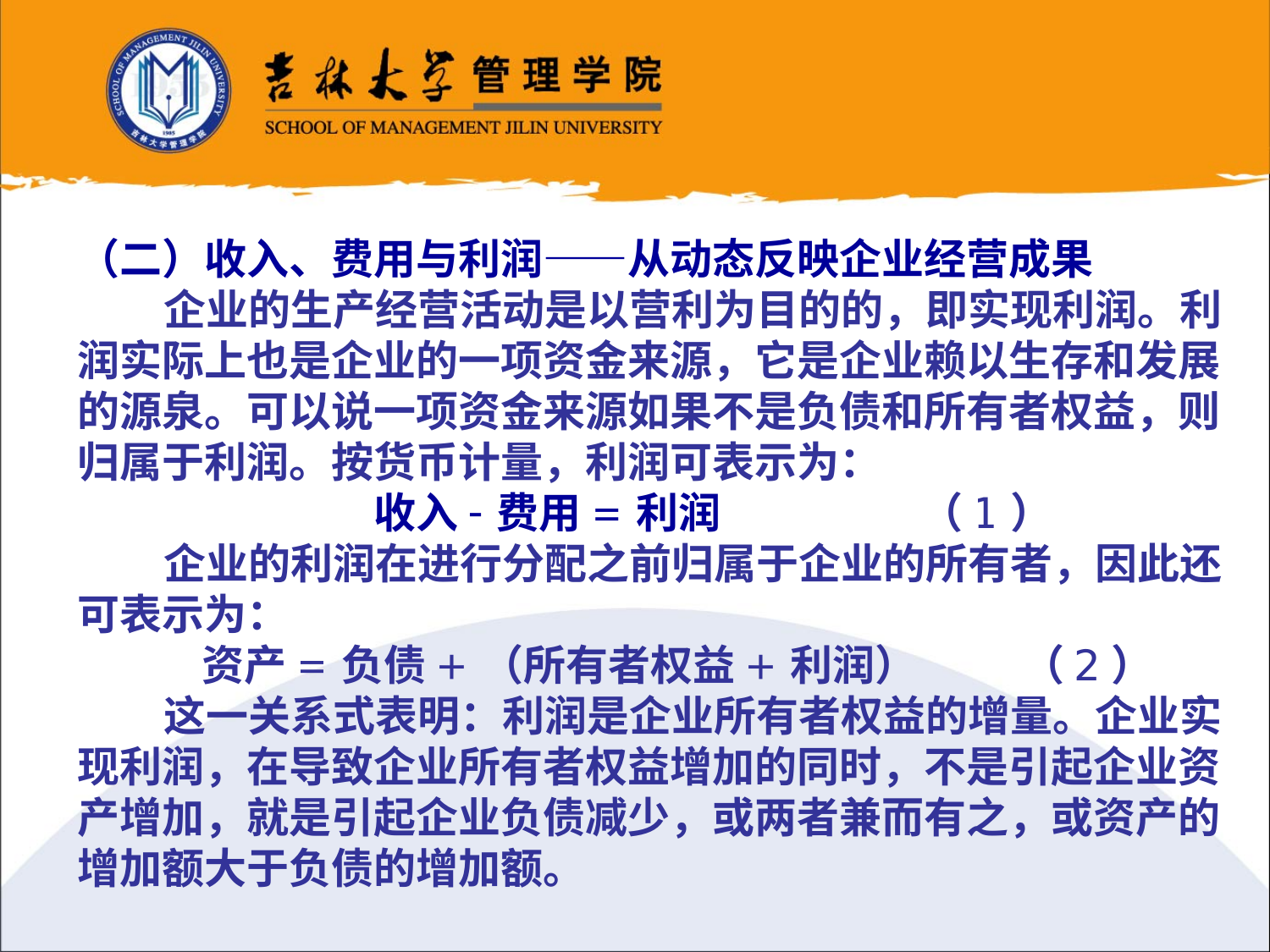

（二）收入、费用与利润——从动态反映企业经营成果
        企业的生产经营活动是以营利为目的的，即实现利润。利润实际上也是企业的一项资金来源，它是企业赖以生存和发展的源泉。可以说一项资金来源如果不是负债和所有者权益，则归属于利润。按货币计量，利润可表示为：
                              收入-费用=利润                     （1）
        企业的利润在进行分配之前归属于企业的所有者，因此还可表示为：
            资产=负债+（所有者权益+利润）           （2）
        这一关系式表明：利润是企业所有者权益的增量。企业实现利润，在导致企业所有者权益增加的同时，不是引起企业资产增加，就是引起企业负债减少，或两者兼而有之，或资产的增加额大于负债的增加额。

31